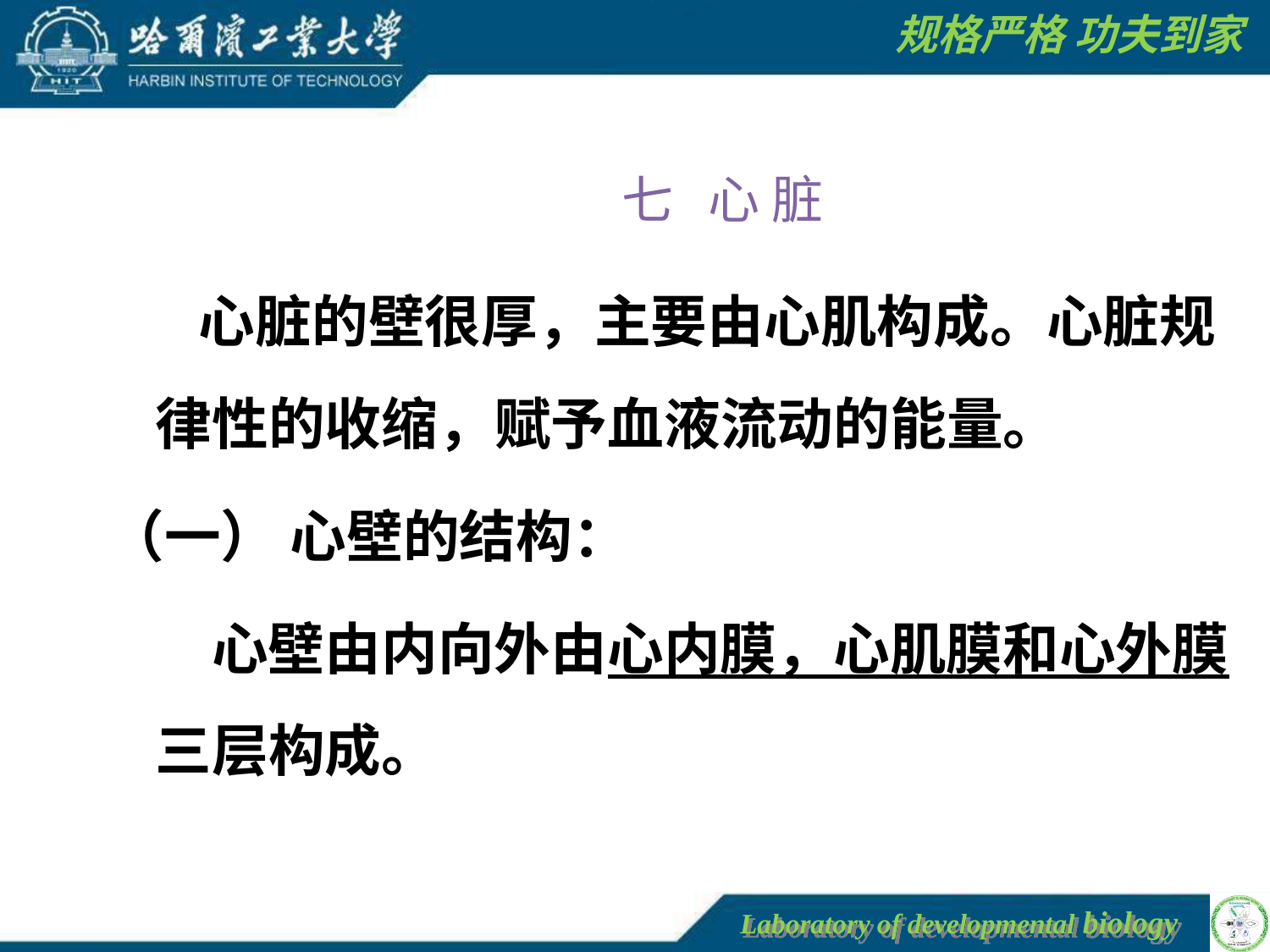

七   心 脏
      心脏的壁很厚，主要由心肌构成。心脏规律性的收缩，赋予血液流动的能量。
（一） 心壁的结构：
       心壁由内向外由心内膜，心肌膜和心外膜三层构成。